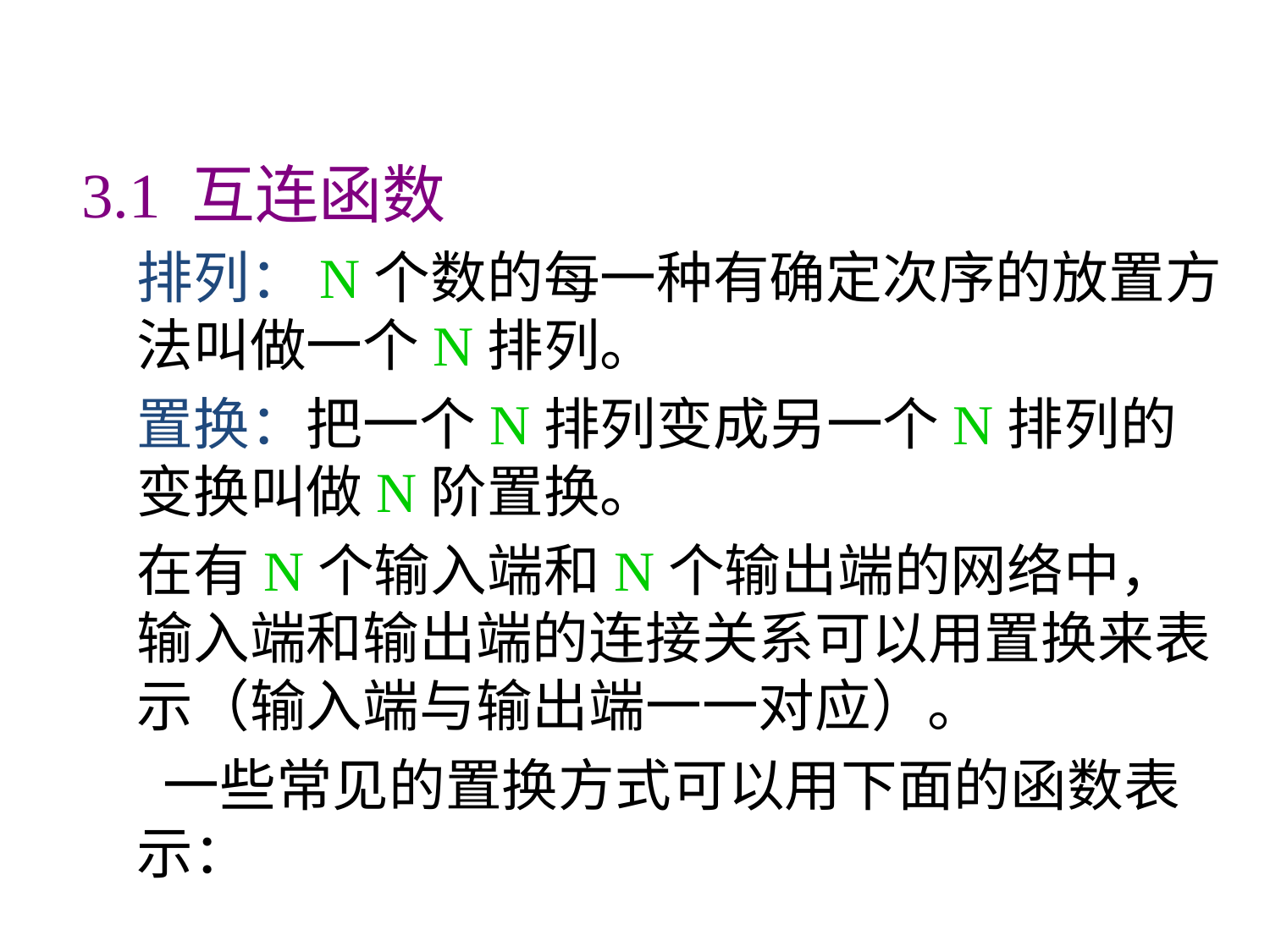

3.1 互连函数
	排列：N个数的每一种有确定次序的放置方法叫做一个N排列。
	置换：把一个N排列变成另一个N排列的变换叫做N阶置换。
	在有N个输入端和N个输出端的网络中，输入端和输出端的连接关系可以用置换来表示（输入端与输出端一一对应）。
	 一些常见的置换方式可以用下面的函数表示：